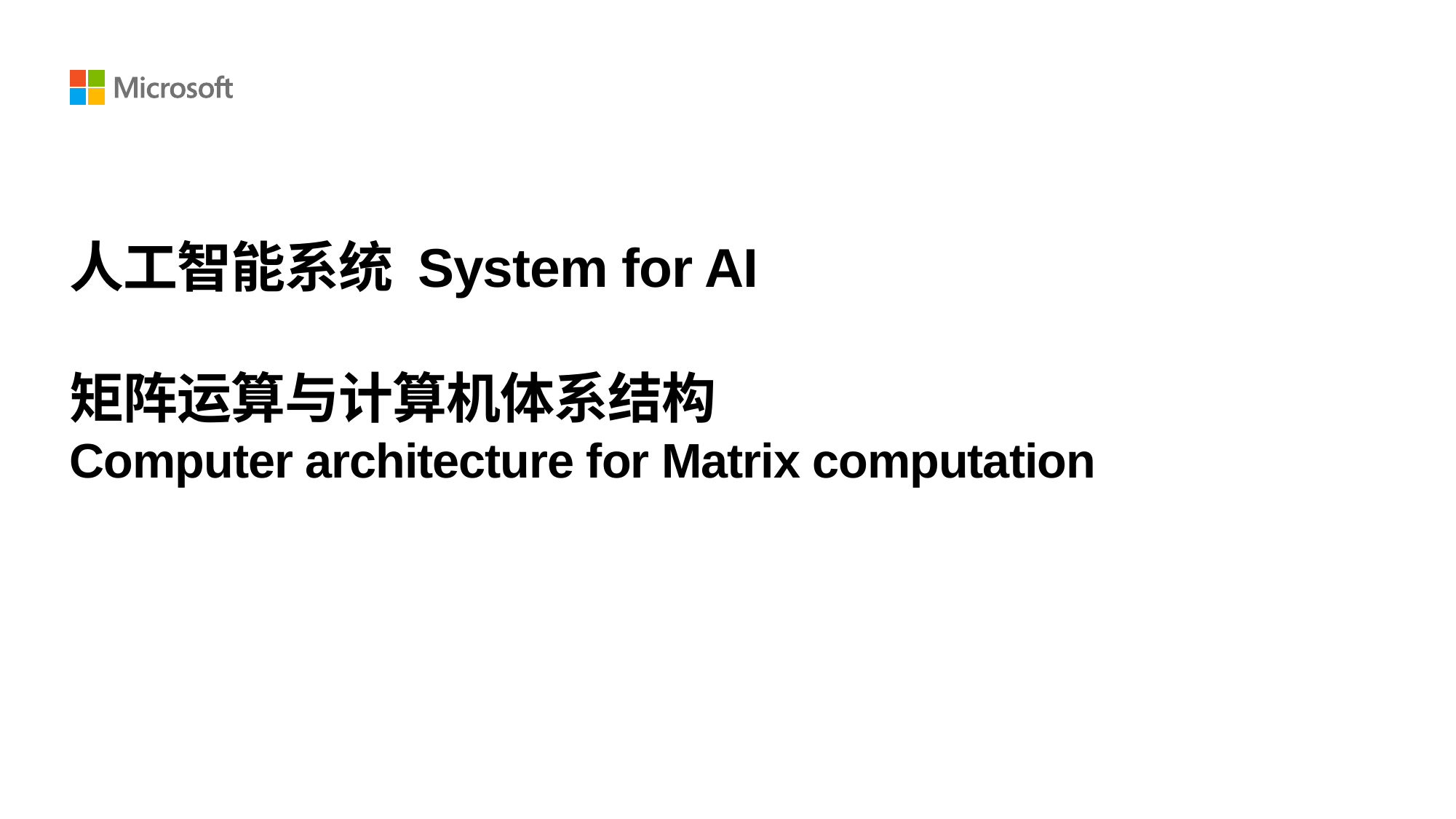

1
# 人工智能系统 System for AI   矩阵运算与计算机体系结构 Computer architecture for Matrix computation